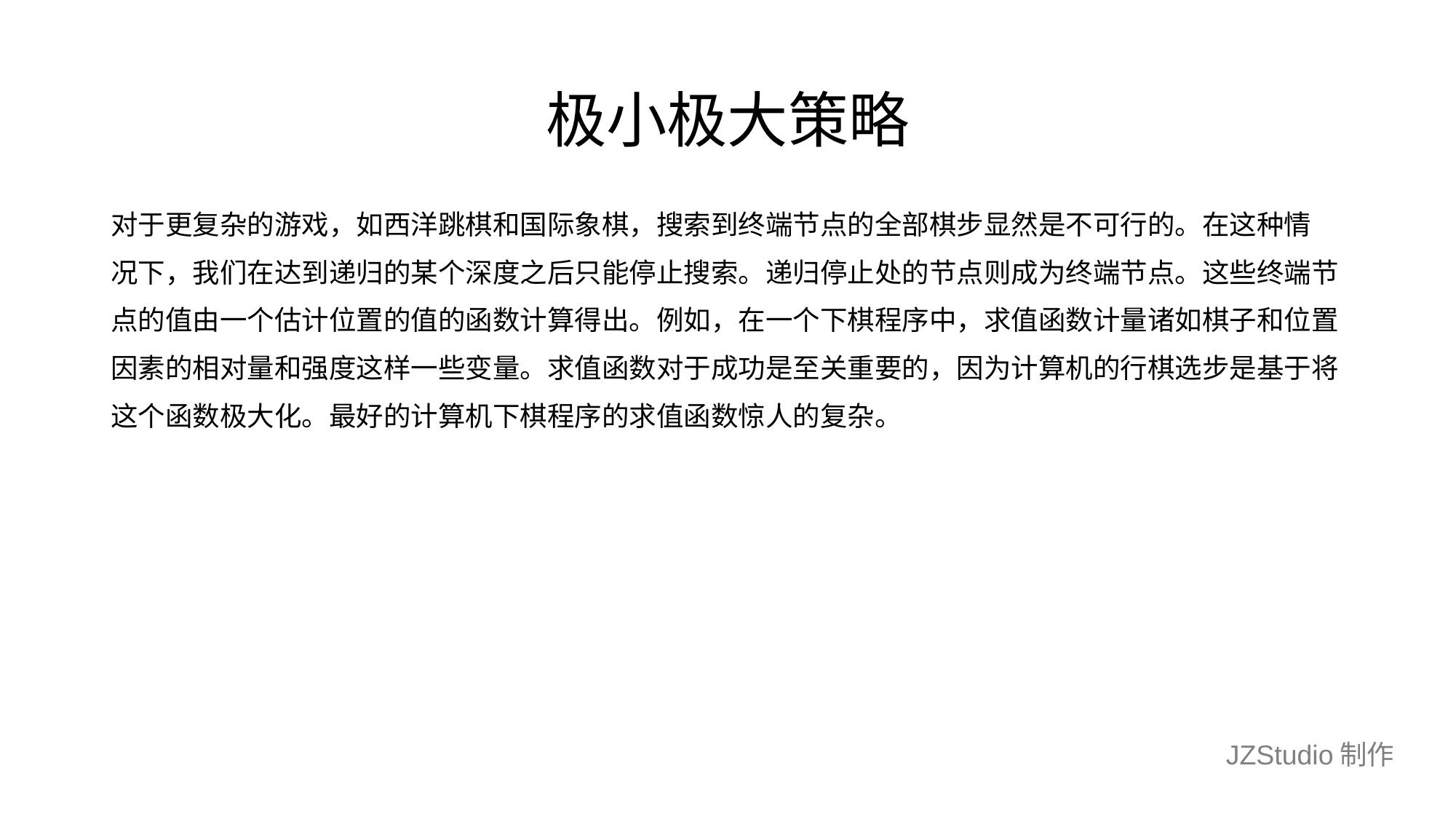

# 极小极大策略
对于更复杂的游戏，如西洋跳棋和国际象棋，搜索到终端节点的全部棋步显然是不可行的。在这种情
况下，我们在达到递归的某个深度之后只能停止搜索。递归停止处的节点则成为终端节点。这些终端节
点的值由一个估计位置的值的函数计算得出。例如，在一个下棋程序中，求值函数计量诸如棋子和位置
因素的相对量和强度这样一些变量。求值函数对于成功是至关重要的，因为计算机的行棋选步是基于将
这个函数极大化。最好的计算机下棋程序的求值函数惊人的复杂。